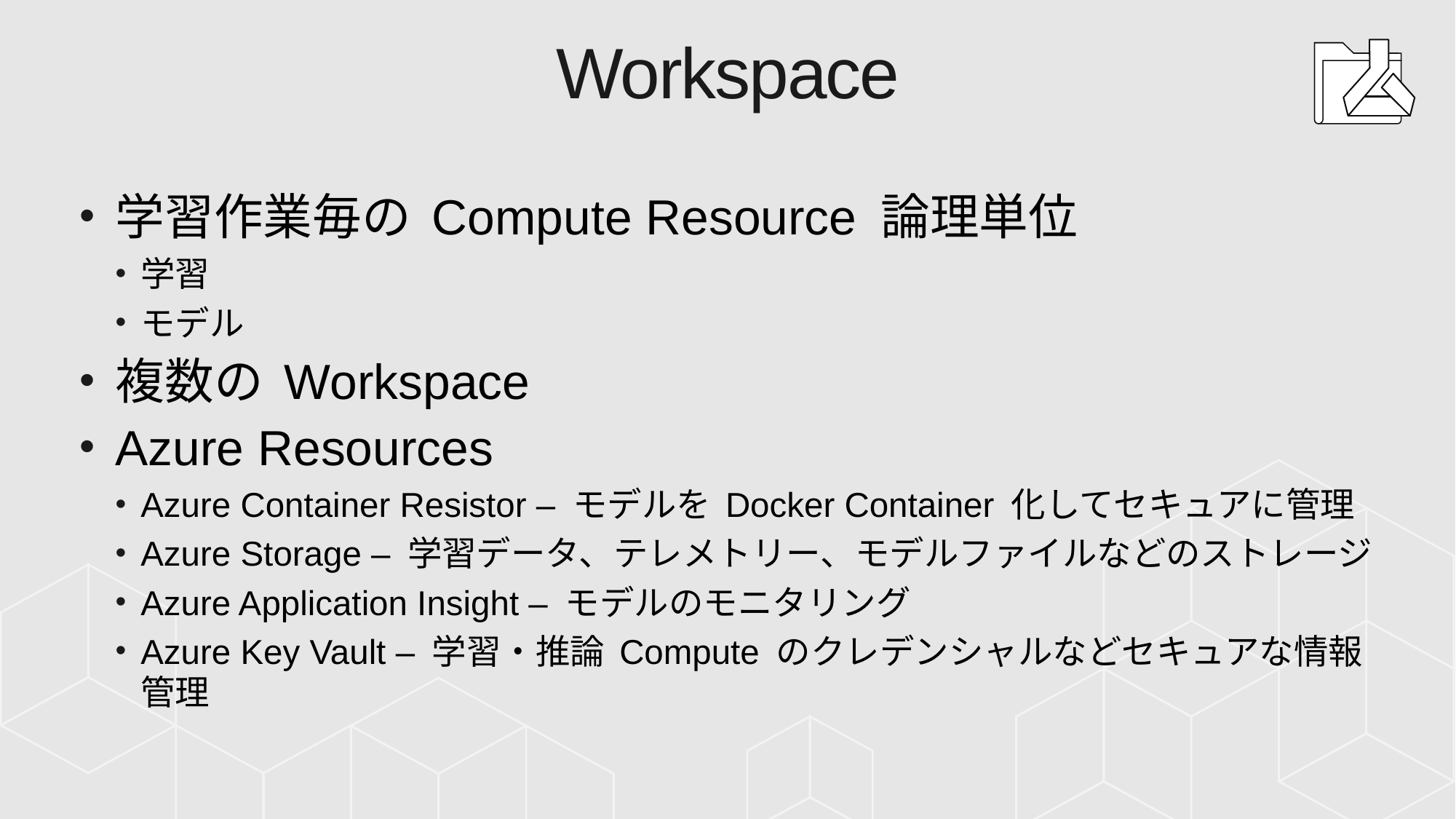

# Workspace

学習作業毎の Compute Resource 論理単位
学習
モデル
複数の Workspace
Azure Resources
Azure Container Resistor – モデルを Docker Container 化してセキュアに管理
Azure Storage – 学習データ、テレメトリー、モデルファイルなどのストレージ
Azure Application Insight – モデルのモニタリング
Azure Key Vault – 学習・推論 Compute のクレデンシャルなどセキュアな情報管理